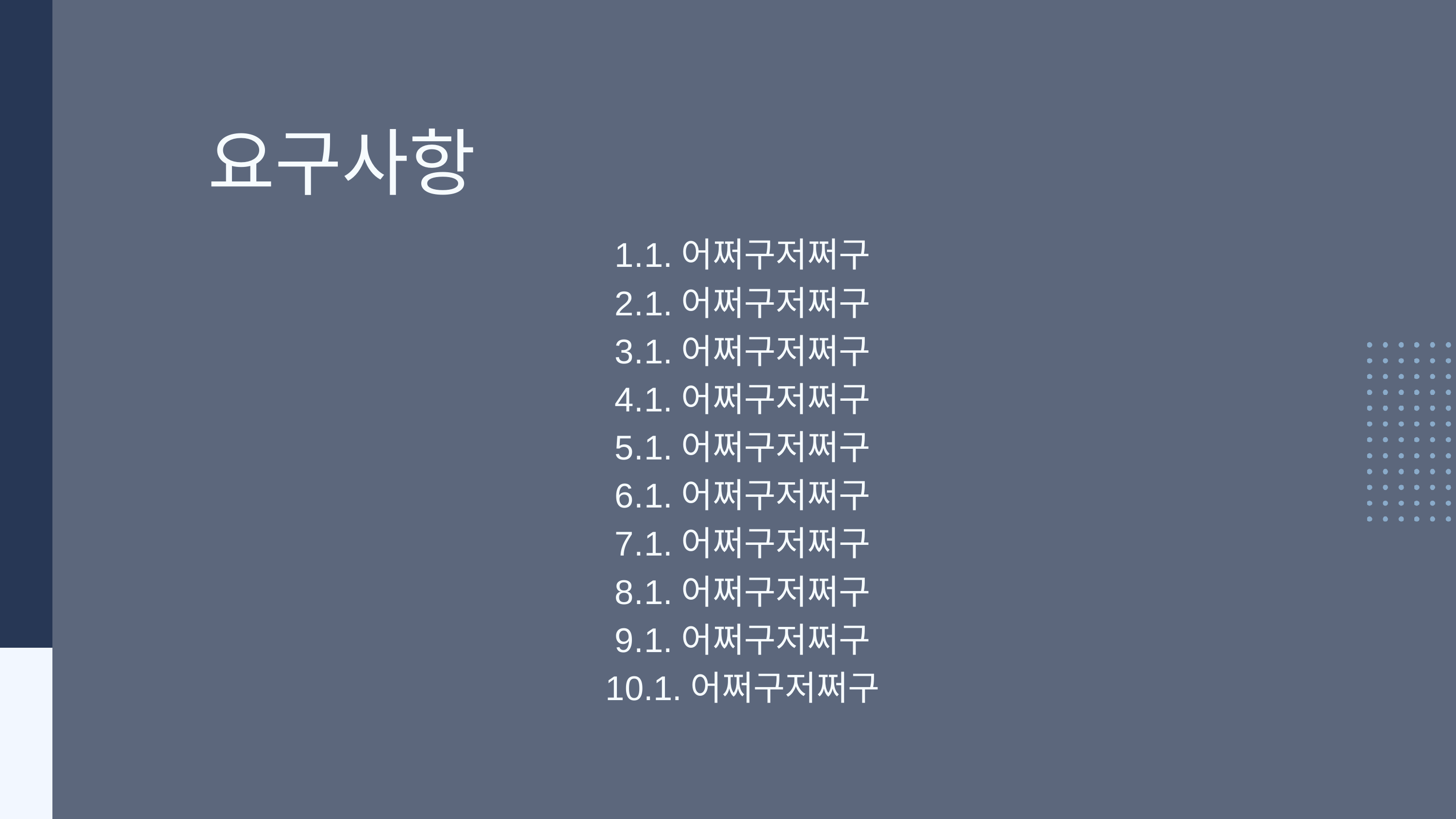

요구사항
1.어쩌구저쩌구
1.어쩌구저쩌구
1.어쩌구저쩌구
1.어쩌구저쩌구
1.어쩌구저쩌구
1.어쩌구저쩌구
1.어쩌구저쩌구
1.어쩌구저쩌구
1.어쩌구저쩌구
1.어쩌구저쩌구